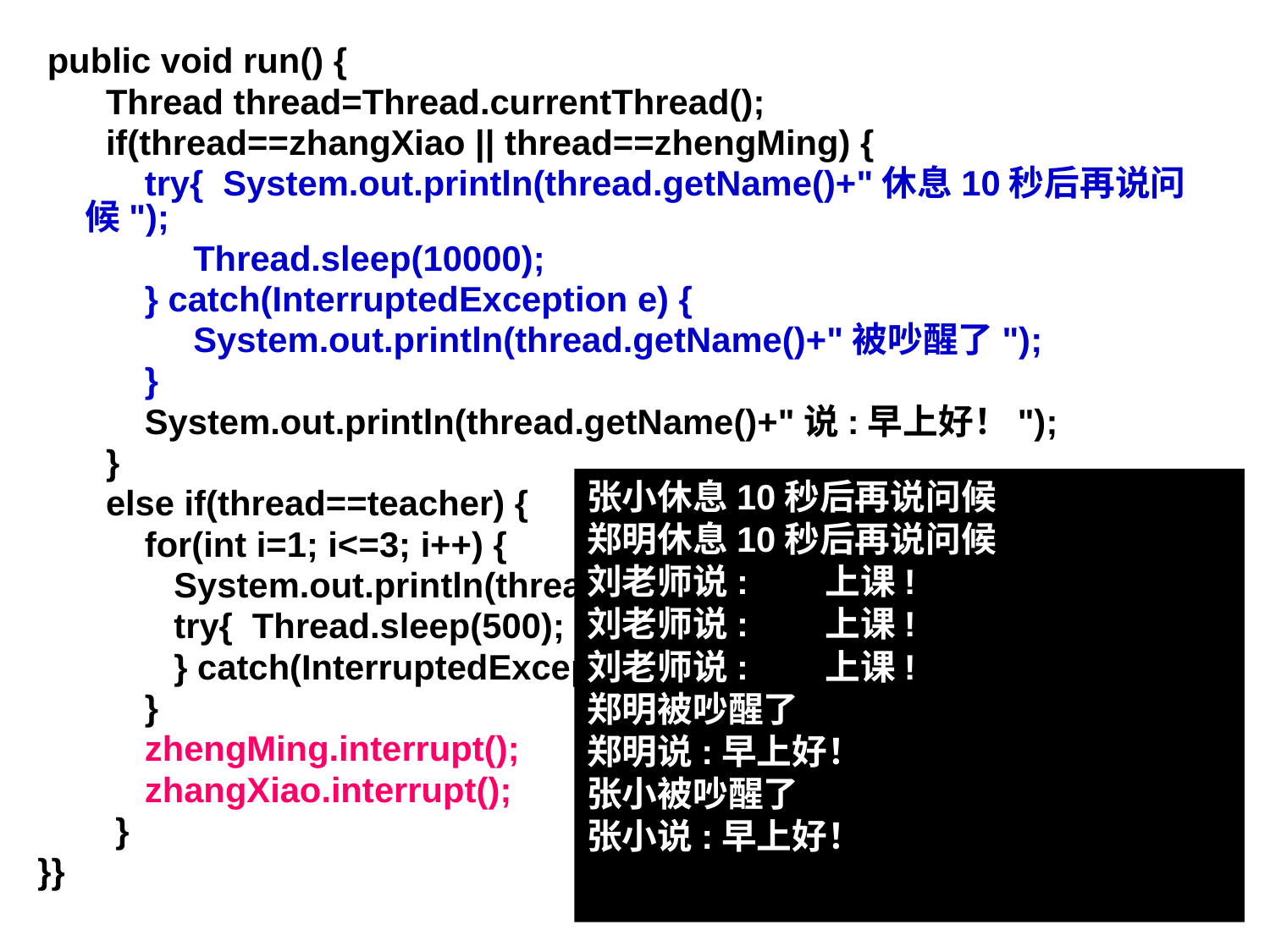

public void run() {
       Thread thread=Thread.currentThread();
       if(thread==zhangXiao || thread==zhengMing) {
           try{  System.out.println(thread.getName()+"休息10秒后再说问候");
                Thread.sleep(10000);
           } catch(InterruptedException e) {
                System.out.println(thread.getName()+"被吵醒了");
           }
           System.out.println(thread.getName()+"说:早上好！");
       }
       else if(thread==teacher) {
           for(int i=1; i<=3; i++) {
              System.out.println(thread.getName()+"说:\t上课!");
              try{  Thread.sleep(500);
              } catch(InterruptedException e) {}
           }
           zhengMing.interrupt();           //吵醒zhengMing
           zhangXiao.interrupt();           //吵醒zhangXiao
        }
}}
张小休息10秒后再说问候
郑明休息10秒后再说问候
刘老师说:       上课!
刘老师说:       上课!
刘老师说:       上课!
郑明被吵醒了
郑明说:早上好！
张小被吵醒了
张小说:早上好！